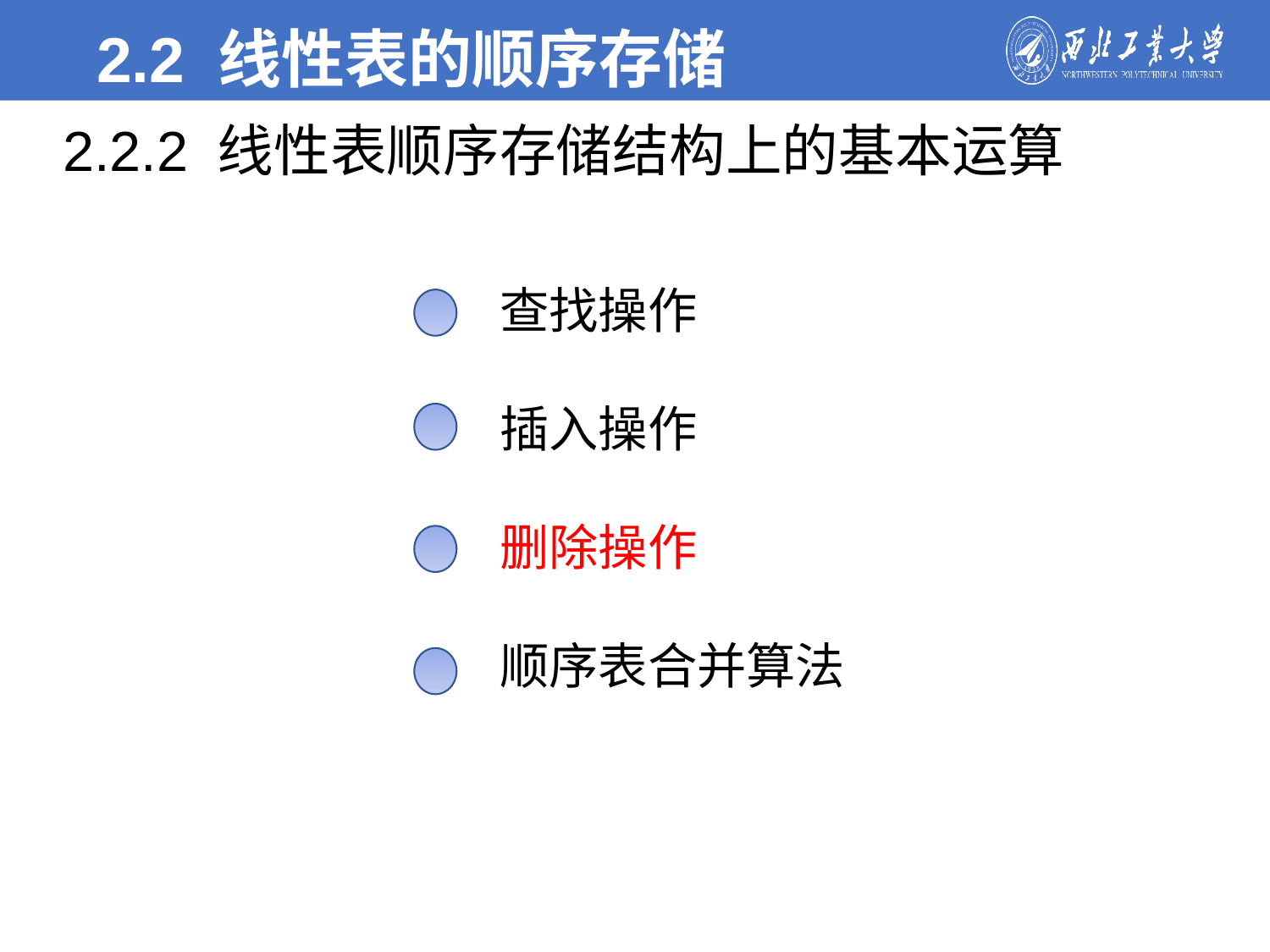

2.2 线性表的顺序存储
2.2.2 线性表顺序存储结构上的基本运算
查找操作

插入操作

删除操作

顺序表合并算法